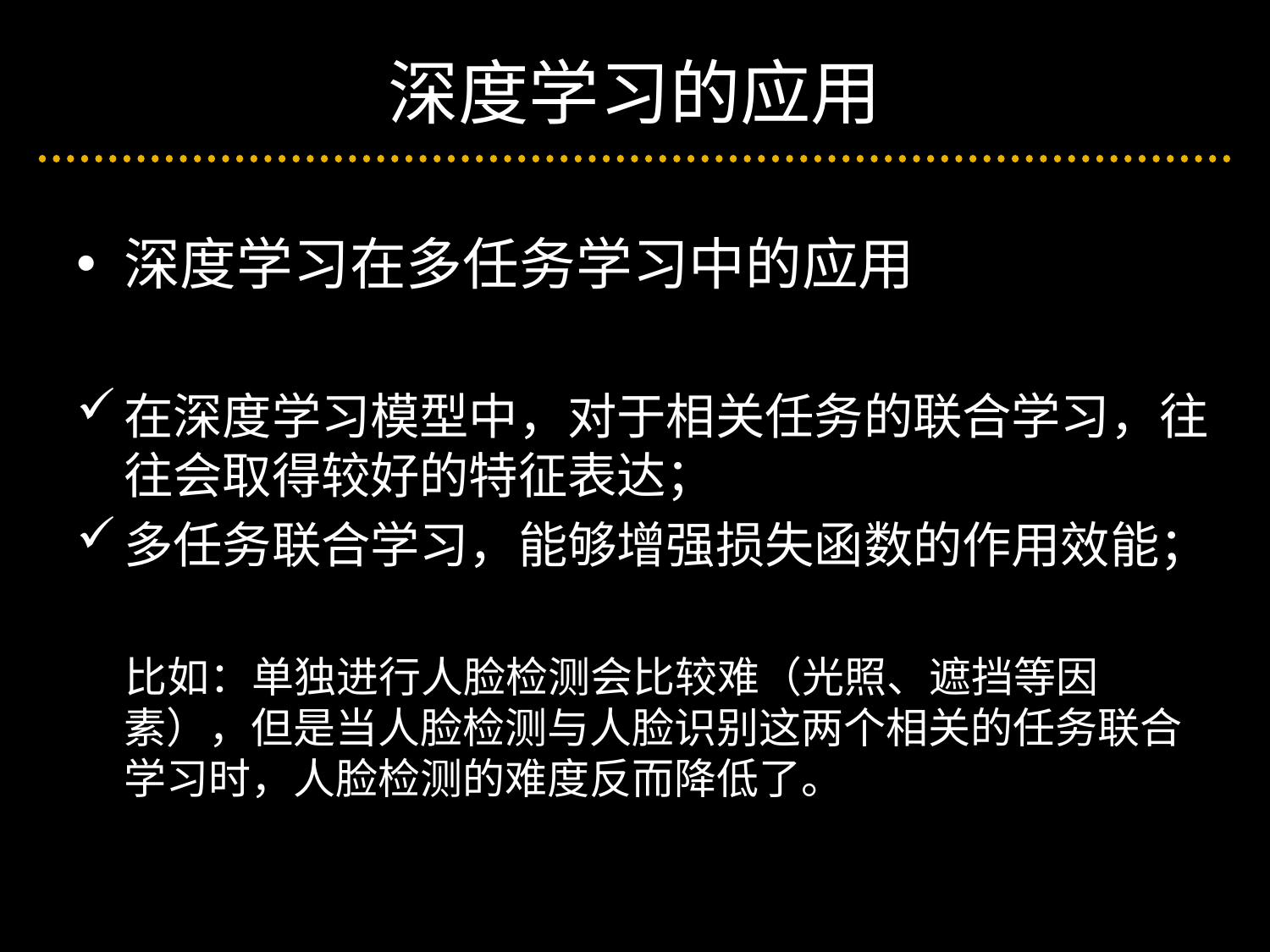

# 深度学习的应用
深度学习在多任务学习中的应用

在深度学习模型中，对于相关任务的联合学习，往往会取得较好的特征表达；
多任务联合学习，能够增强损失函数的作用效能；

    比如：单独进行人脸检测会比较难（光照、遮挡等因素），但是当人脸检测与人脸识别这两个相关的任务联合学习时，人脸检测的难度反而降低了。